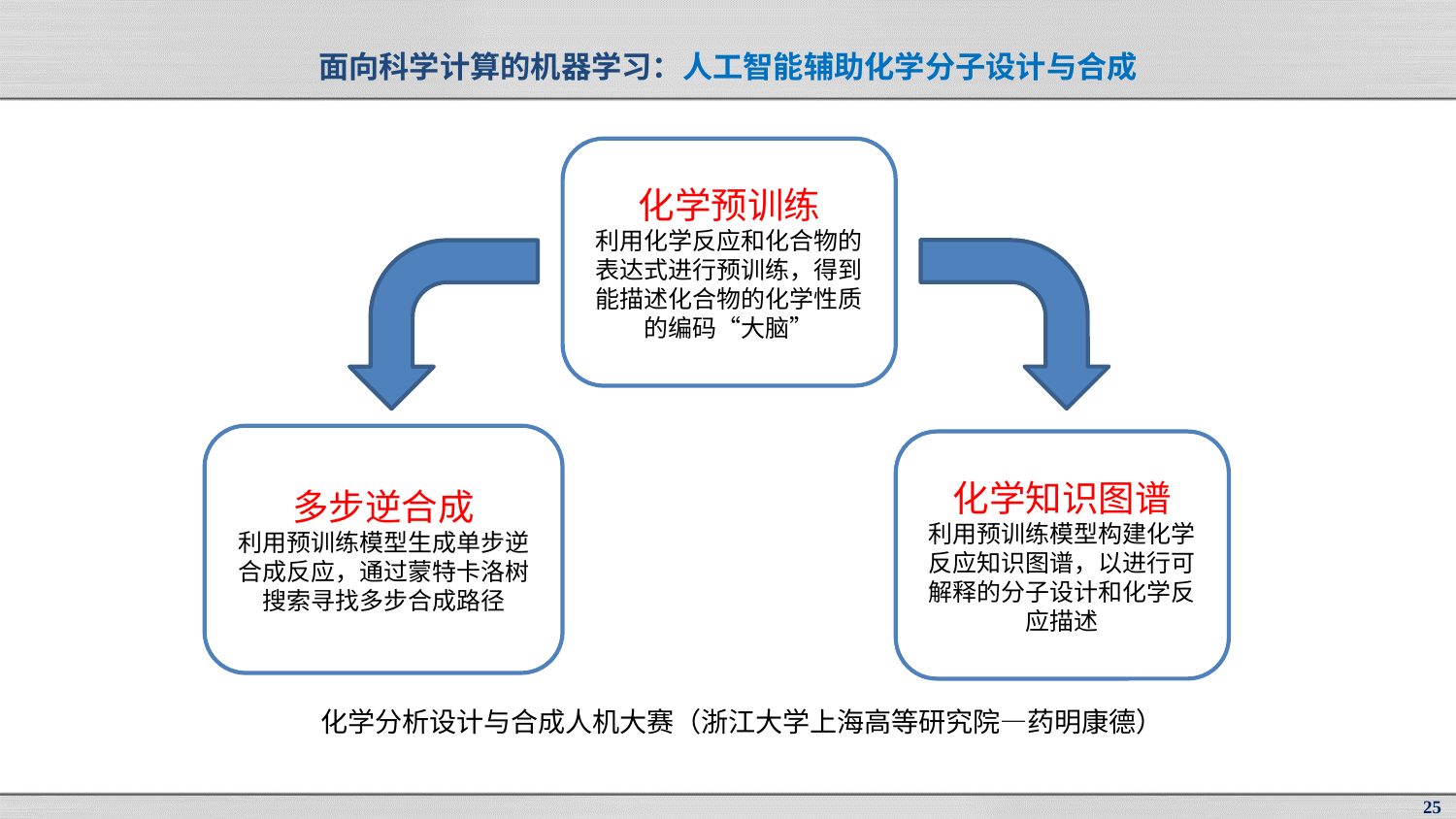

# 面向科学计算的机器学习：人工智能辅助化学分子设计与合成
化学预训练
利用化学反应和化合物的表达式进行预训练，得到能描述化合物的化学性质的编码“大脑”

多步逆合成
利用预训练模型生成单步逆合成反应，通过蒙特卡洛树搜索寻找多步合成路径
化学知识图谱
利用预训练模型构建化学反应知识图谱，以进行可解释的分子设计和化学反应描述
化学分析设计与合成人机大赛（浙江大学上海高等研究院—药明康德）
25